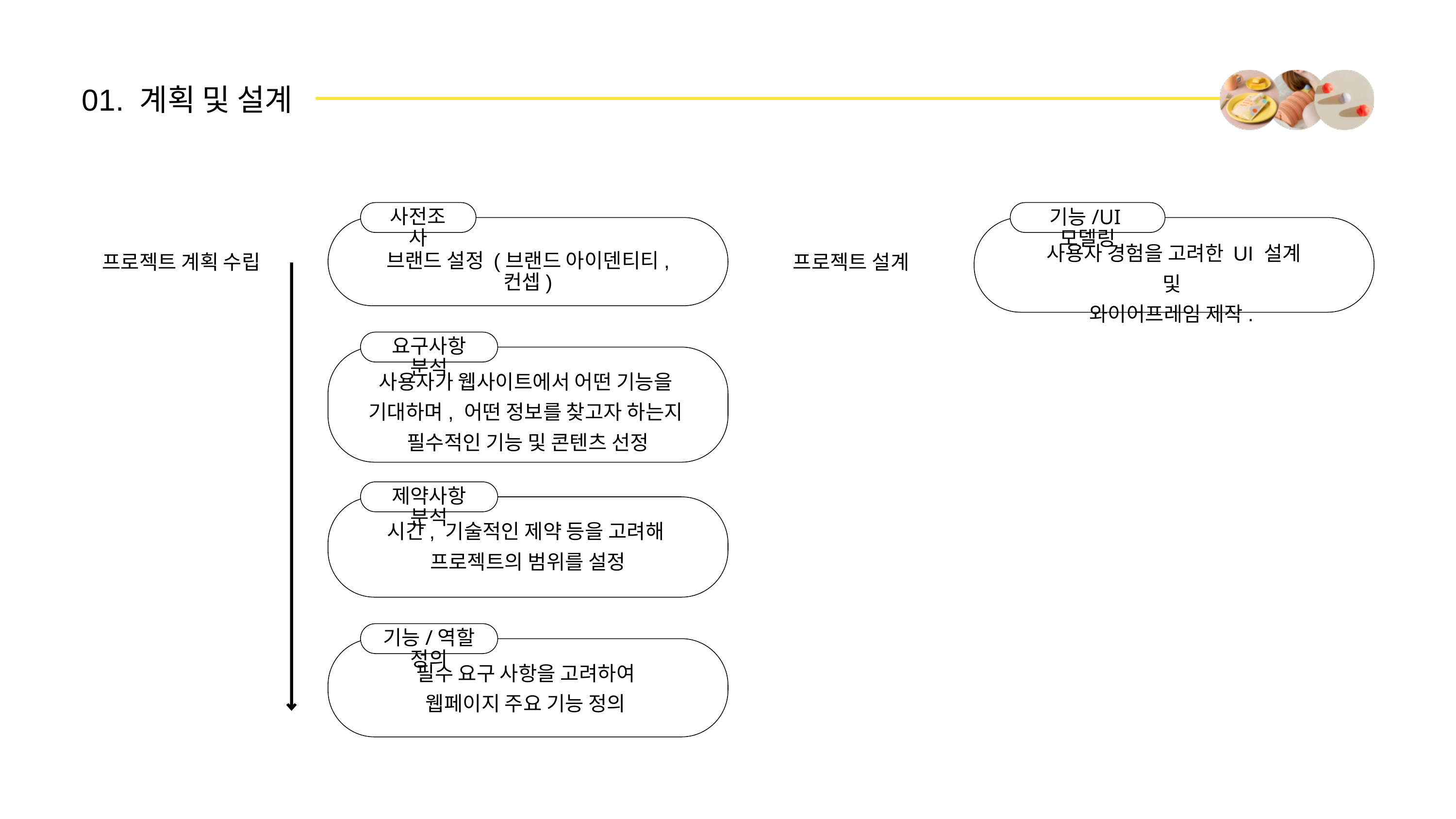

01. 계획 및 설계

사전조사

브랜드 설정 (브랜드 아이덴티티, 컨셉)

요구사항 분석

사용자가 웹사이트에서 어떤 기능을
기대하며, 어떤 정보를 찾고자 하는지
필수적인 기능 및 콘텐츠 선정

제약사항 분석

시간, 기술적인 제약 등을 고려해
프로젝트의 범위를 설정

기능/역할 정의

필수 요구 사항을 고려하여
웹페이지 주요 기능 정의

기능/UI모델링

사용자 경험을 고려한 UI 설계 및
와이어프레임 제작.
프로젝트 계획 수립
프로젝트 설계